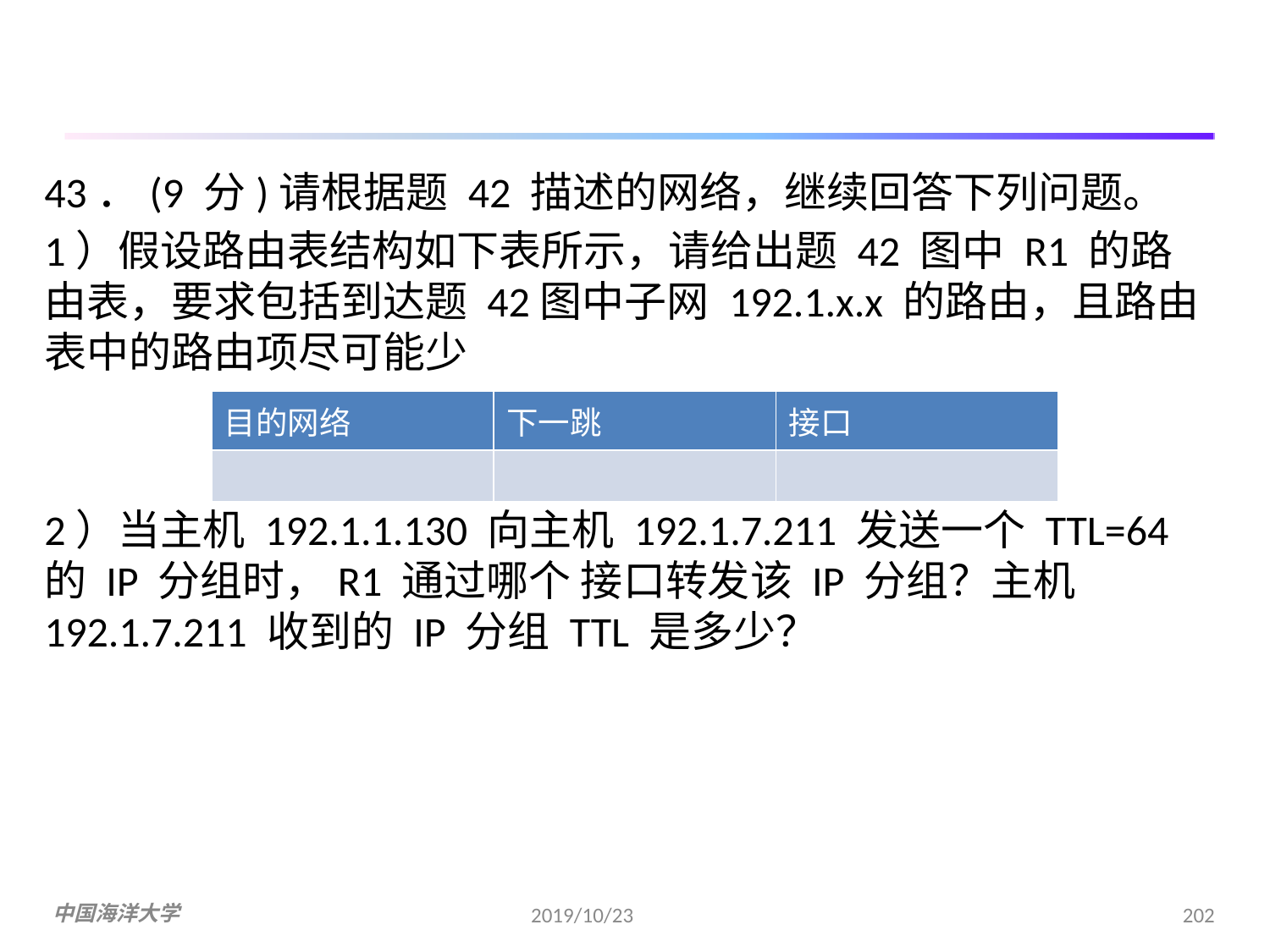

43．(9 分)请根据题 42 描述的网络，继续回答下列问题。
1）假设路由表结构如下表所示，请给出题 42 图中 R1 的路由表，要求包括到达题 42图中子网 192.1.x.x 的路由，且路由表中的路由项尽可能少

2）当主机 192.1.1.130 向主机 192.1.7.211 发送一个 TTL=64 的 IP 分组时，R1 通过哪个 接口转发该 IP 分组？主机 192.1.7.211 收到的 IP 分组 TTL 是多少？
| 目的网络 | 下一跳 | 接口 |
| --- | --- | --- |
|  |  |  |